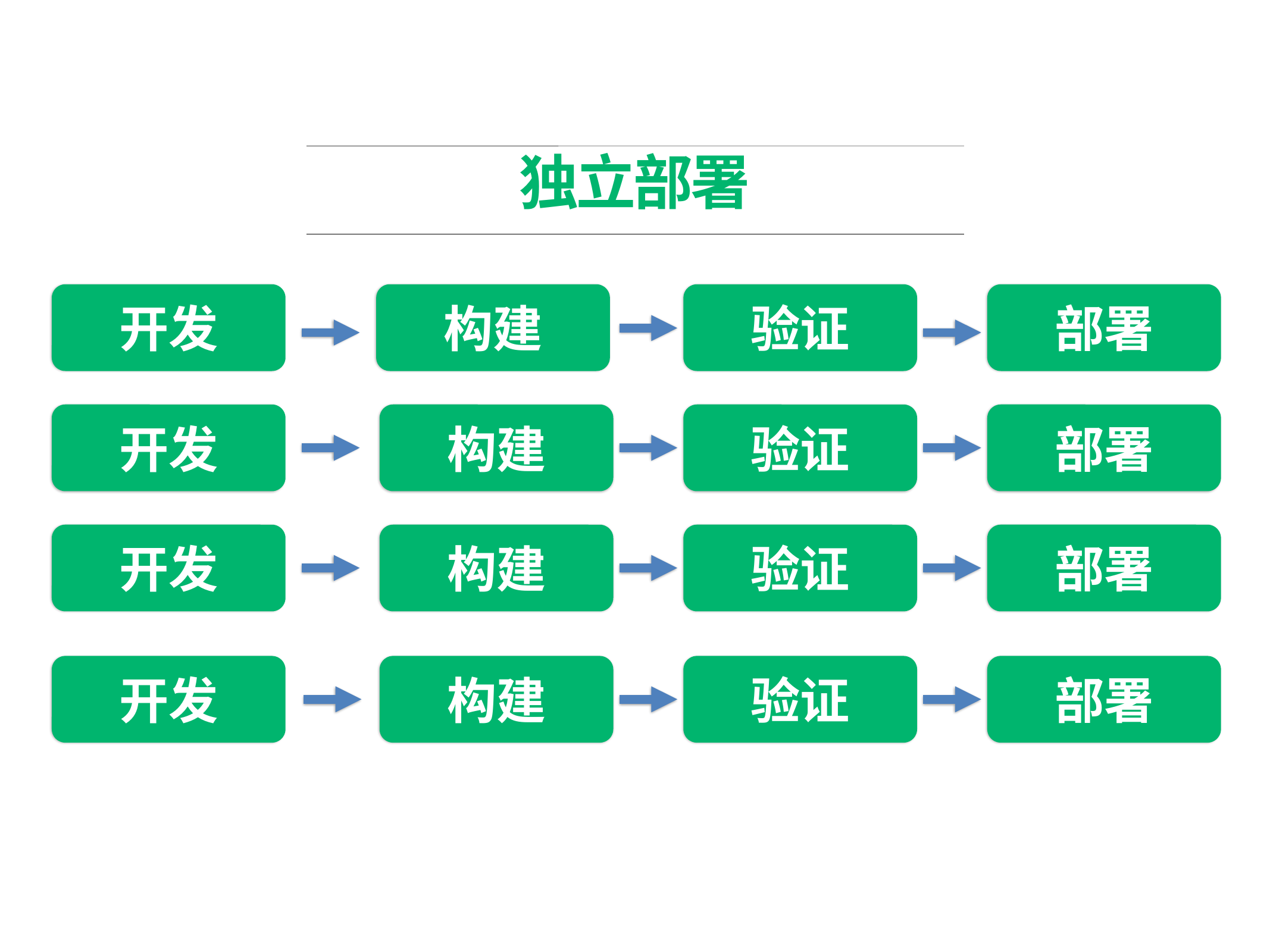

# 独立部署
开发
构建
验证
部署

开发
构建
验证
部署

开发
构建
验证
部署

开发
构建
验证
部署